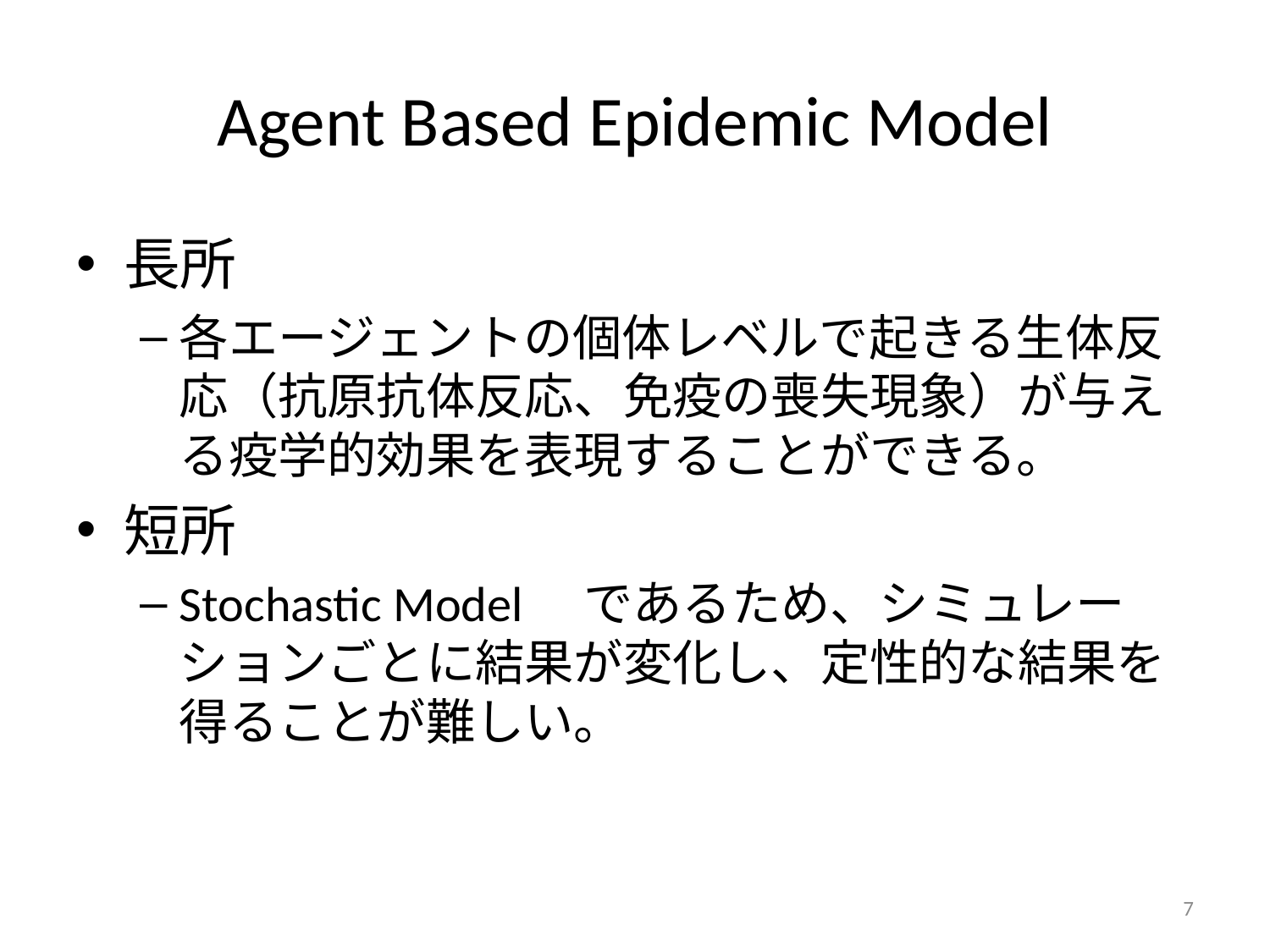

# Agent Based Epidemic Model
長所
各エージェントの個体レベルで起きる生体反応（抗原抗体反応、免疫の喪失現象）が与える疫学的効果を表現することができる。
短所
Stochastic Model　であるため、シミュレーションごとに結果が変化し、定性的な結果を得ることが難しい。
7